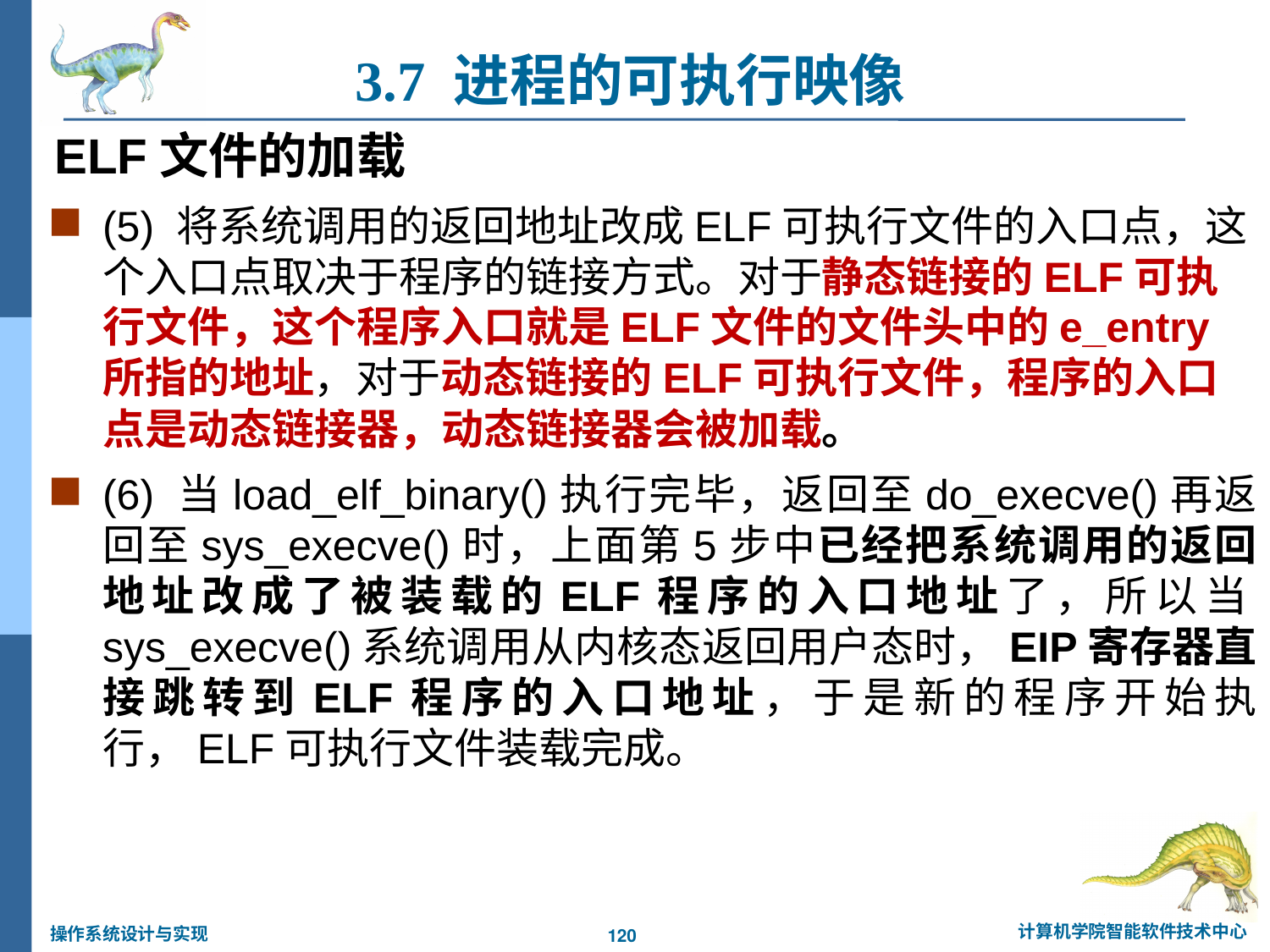

3.7 进程的可执行映像
ELF文件的加载
(5) 将系统调用的返回地址改成ELF可执行文件的入口点，这个入口点取决于程序的链接方式。对于静态链接的ELF可执行文件，这个程序入口就是ELF文件的文件头中的e_entry所指的地址，对于动态链接的ELF可执行文件，程序的入口点是动态链接器，动态链接器会被加载。
(6) 当load_elf_binary()执行完毕，返回至do_execve()再返回至sys_execve()时，上面第5步中已经把系统调用的返回地址改成了被装载的ELF程序的入口地址了，所以当sys_execve()系统调用从内核态返回用户态时，EIP寄存器直接跳转到ELF程序的入口地址，于是新的程序开始执行，ELF可执行文件装载完成。